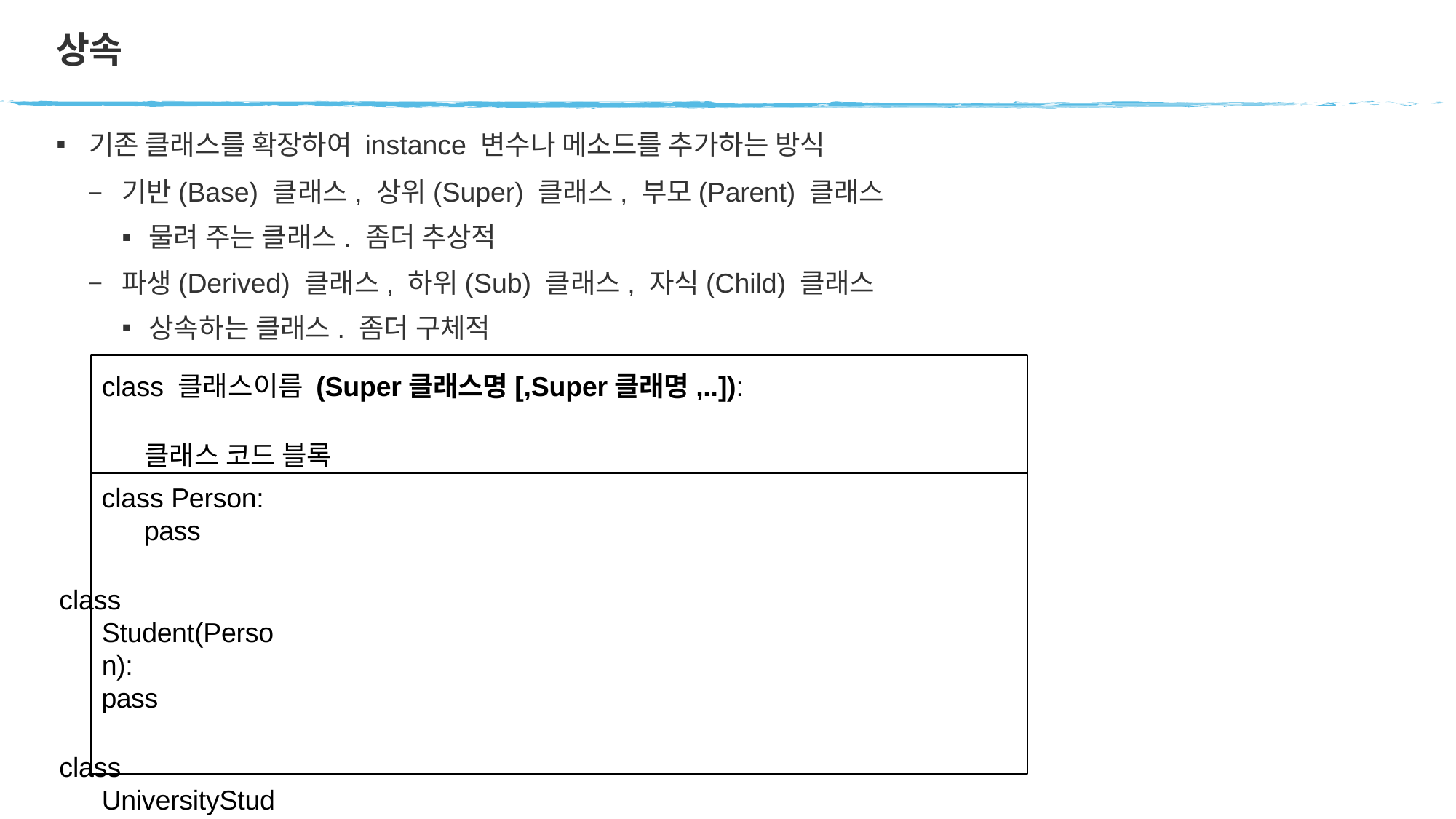

# 상속
기존 클래스를 확장하여 instance 변수나 메소드를 추가하는 방식
기반(Base) 클래스, 상위(Super) 클래스, 부모(Parent) 클래스
물려 주는 클래스. 좀더 추상적
파생(Derived) 클래스, 하위(Sub) 클래스, 자식(Child) 클래스
상속하는 클래스. 좀더 구체적
class 클래스이름 (Super클래스명[,Super클래명,..]):
클래스 코드 블록
class Person: pass
class Student(Person):
pass
class UniversityStudent(Person):
pass